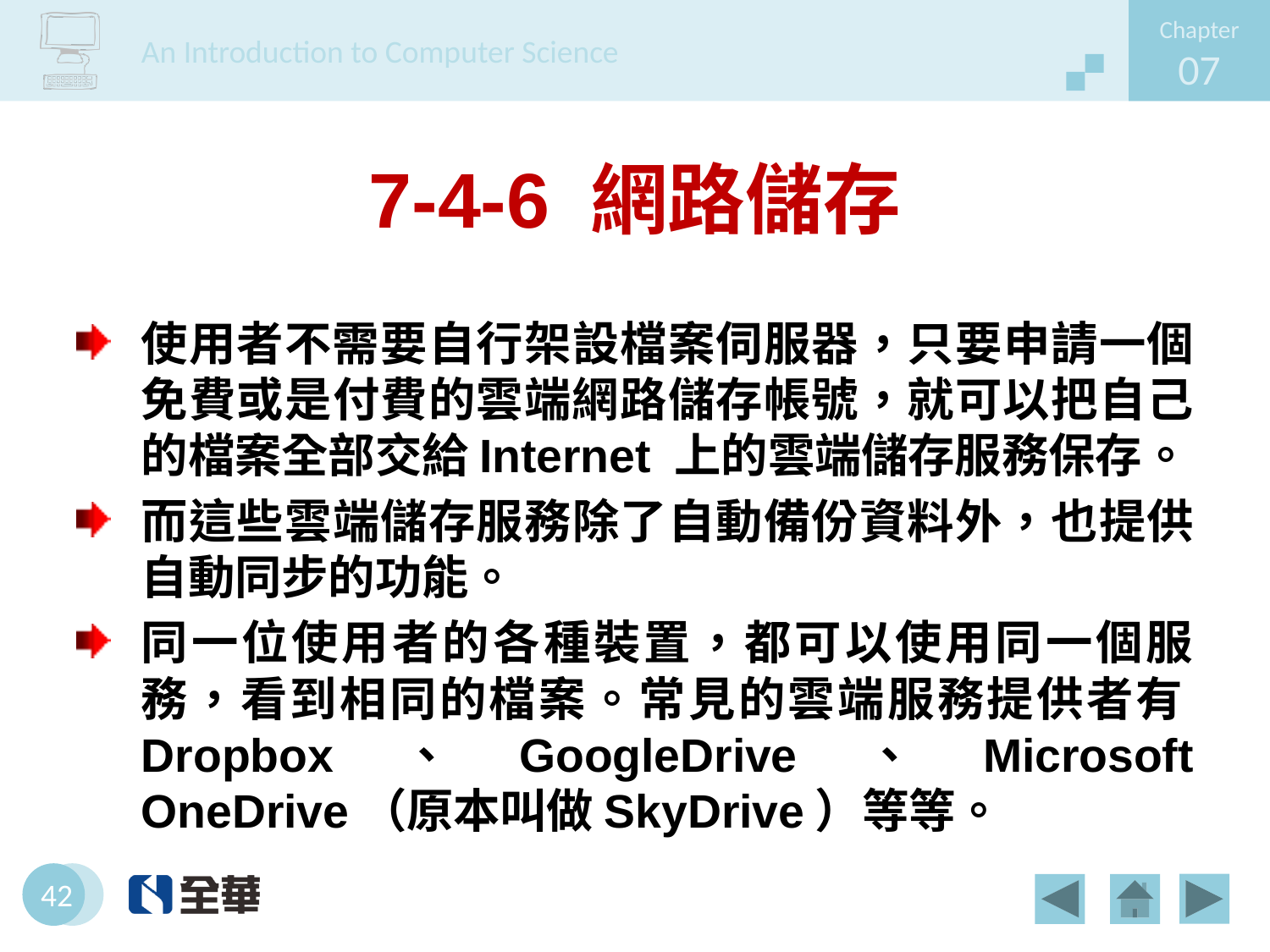

# 7-4-6 網路儲存
使用者不需要自行架設檔案伺服器，只要申請一個免費或是付費的雲端網路儲存帳號，就可以把自己的檔案全部交給Internet 上的雲端儲存服務保存。
而這些雲端儲存服務除了自動備份資料外，也提供自動同步的功能。
同一位使用者的各種裝置，都可以使用同一個服務，看到相同的檔案。常見的雲端服務提供者有Dropbox、GoogleDrive、Microsoft OneDrive（原本叫做SkyDrive）等等。